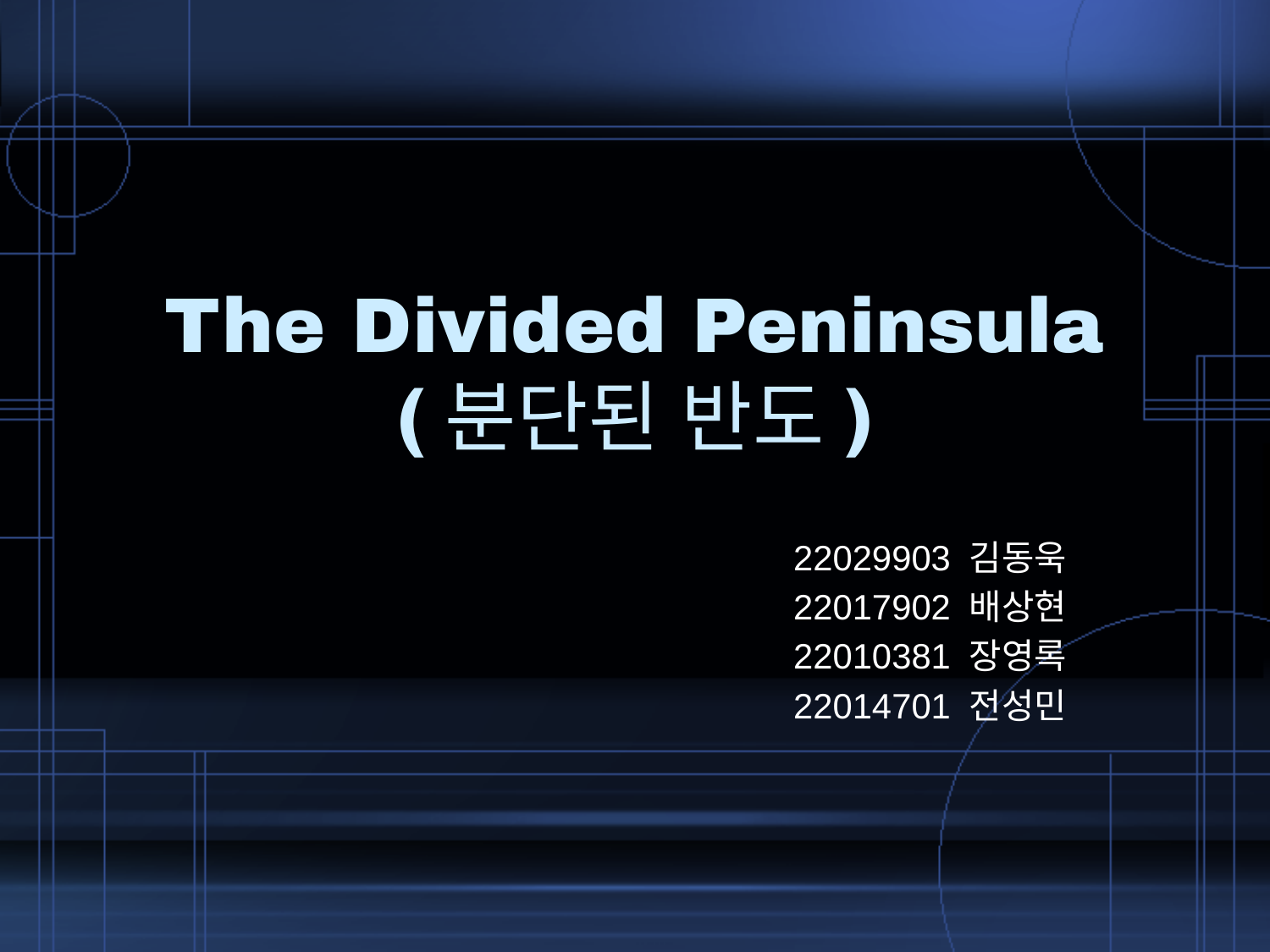

# The Divided Peninsula (분단된 반도)
22029903 김동욱
22017902 배상현
22010381 장영록
22014701 전성민